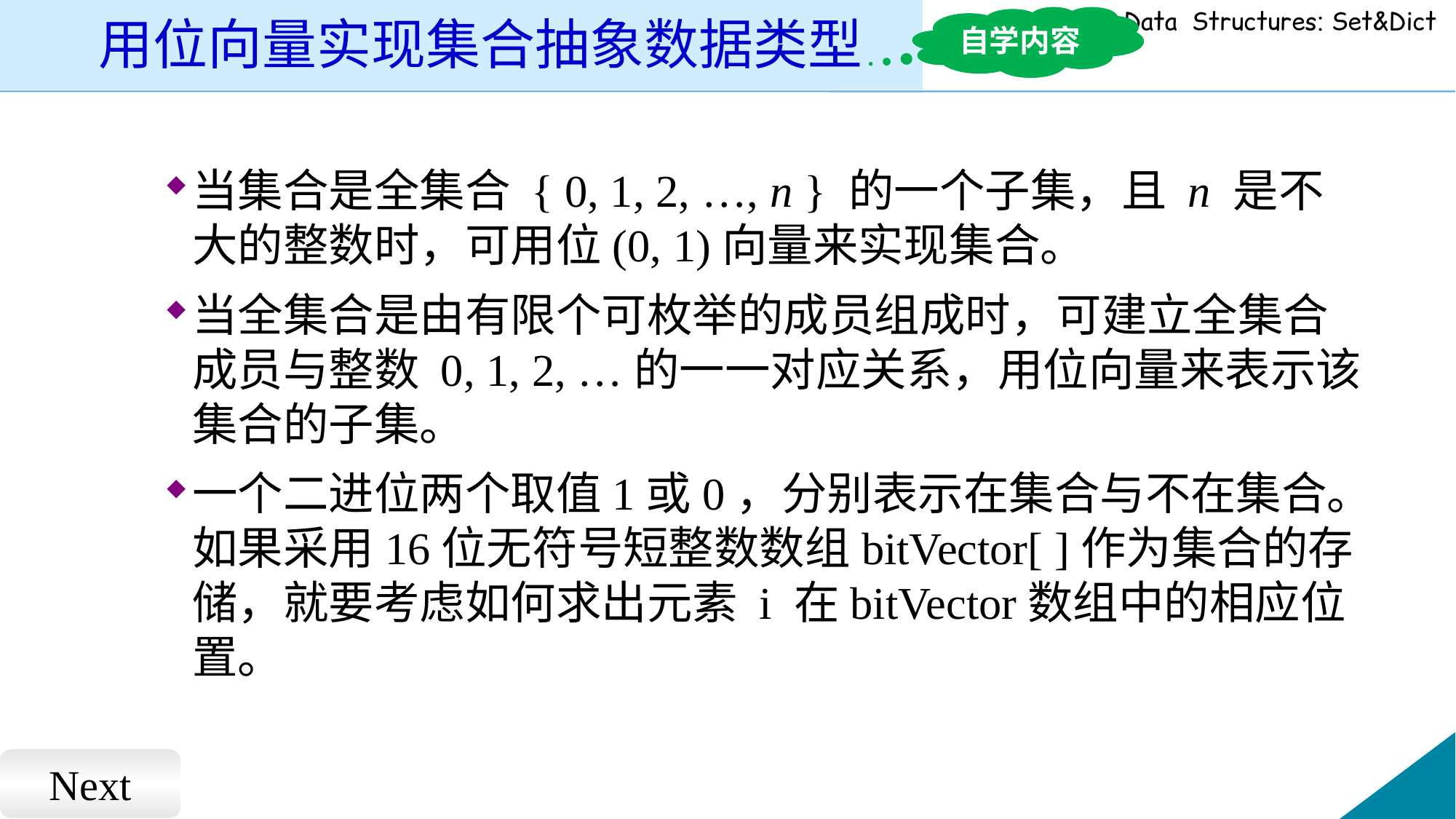

自学内容
# 用位向量实现集合抽象数据类型
当集合是全集合 { 0, 1, 2, …, n } 的一个子集，且 n 是不大的整数时，可用位(0, 1)向量来实现集合。
当全集合是由有限个可枚举的成员组成时，可建立全集合成员与整数 0, 1, 2, …的一一对应关系，用位向量来表示该集合的子集。
一个二进位两个取值1或0，分别表示在集合与不在集合。如果采用16位无符号短整数数组bitVector[ ]作为集合的存储，就要考虑如何求出元素 i 在bitVector数组中的相应位置。
Next